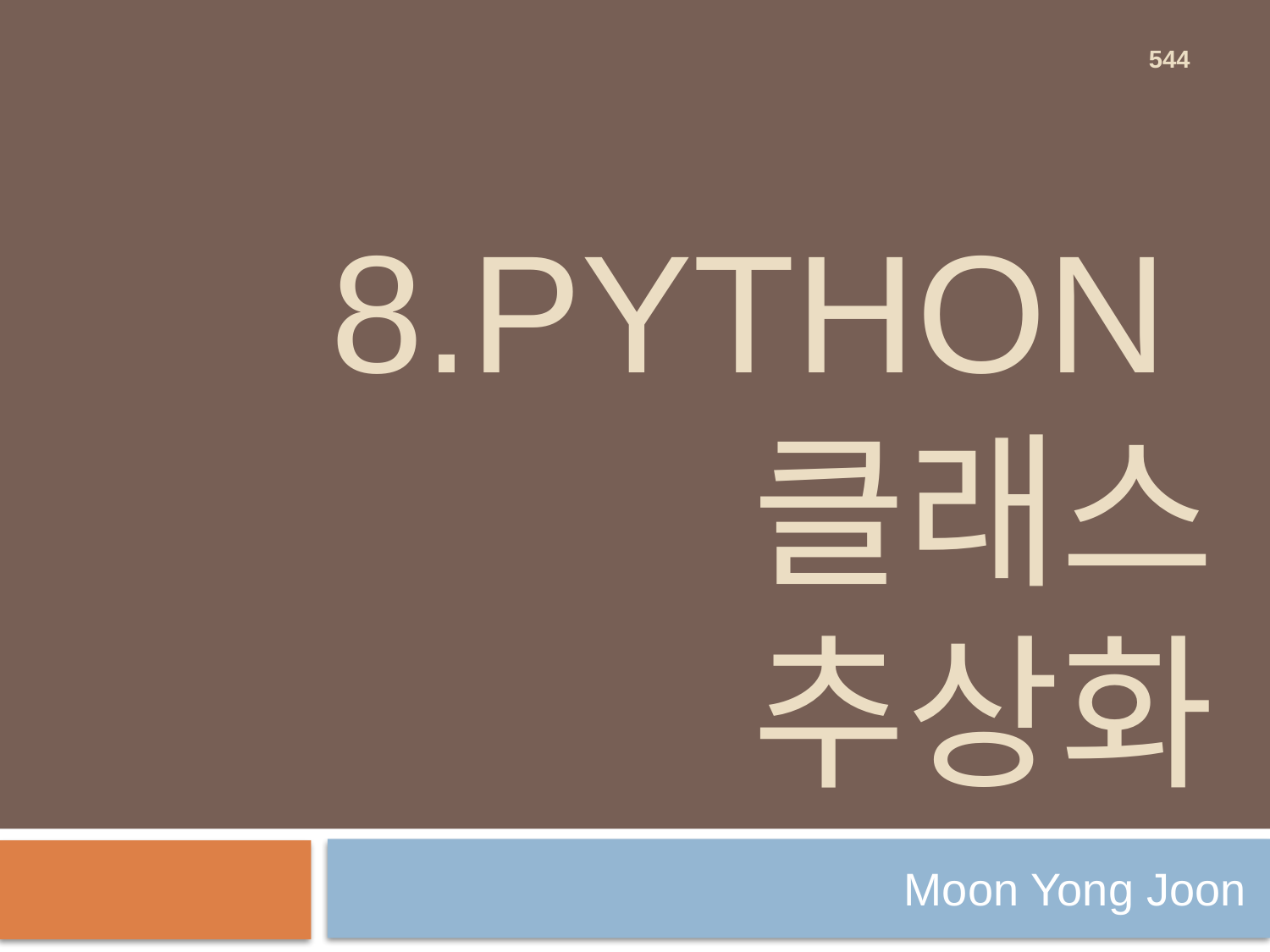

544
# 8.Python 클래스 추상화
Moon Yong Joon